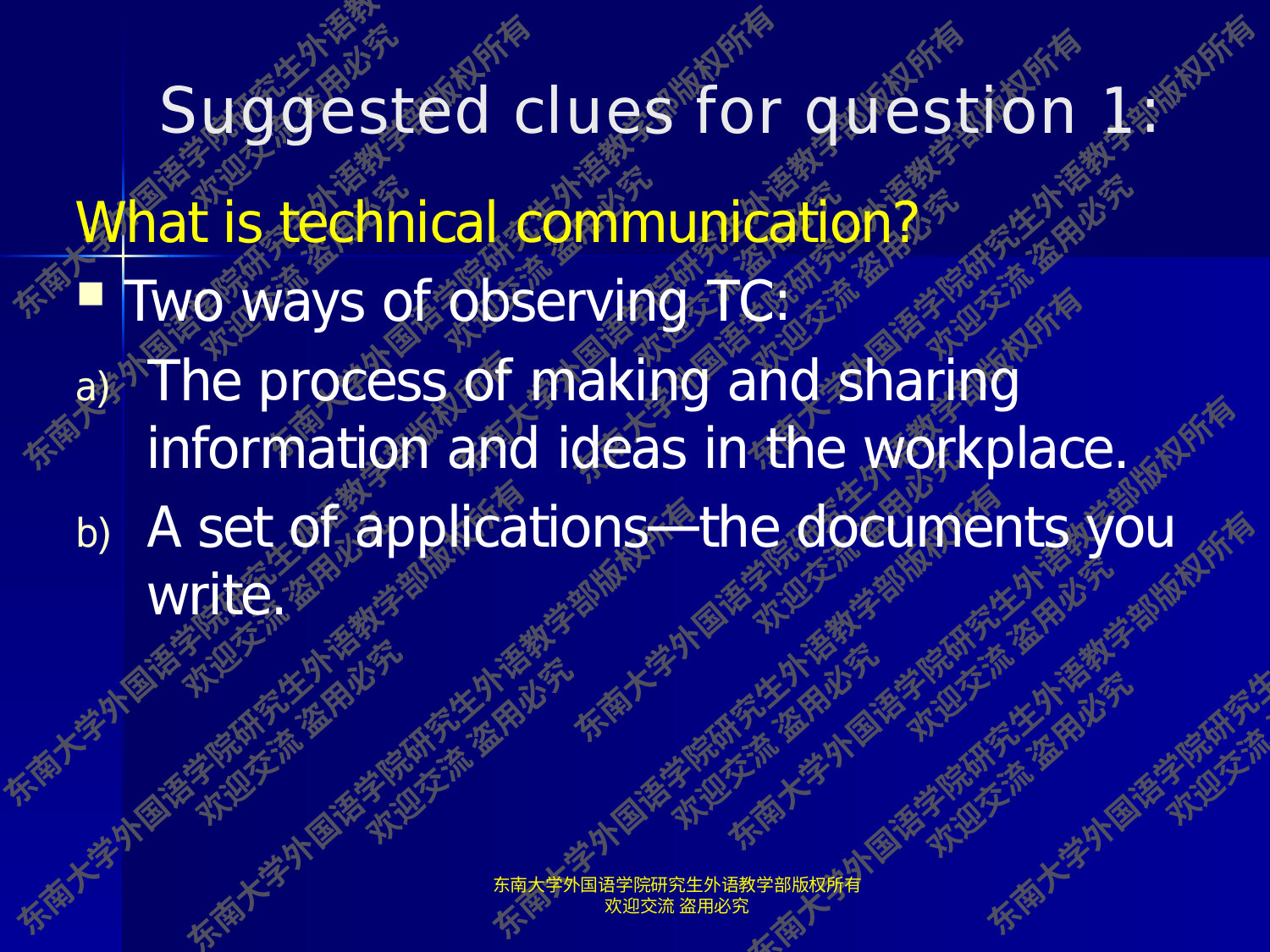

# Suggested clues for question 1:
What is technical communication?
Two ways of observing TC:
The process of making and sharing information and ideas in the workplace.
A set of applications—the documents you write.
东南大学外国语学院研究生外语教学部版权所有 欢迎交流 盗用必究